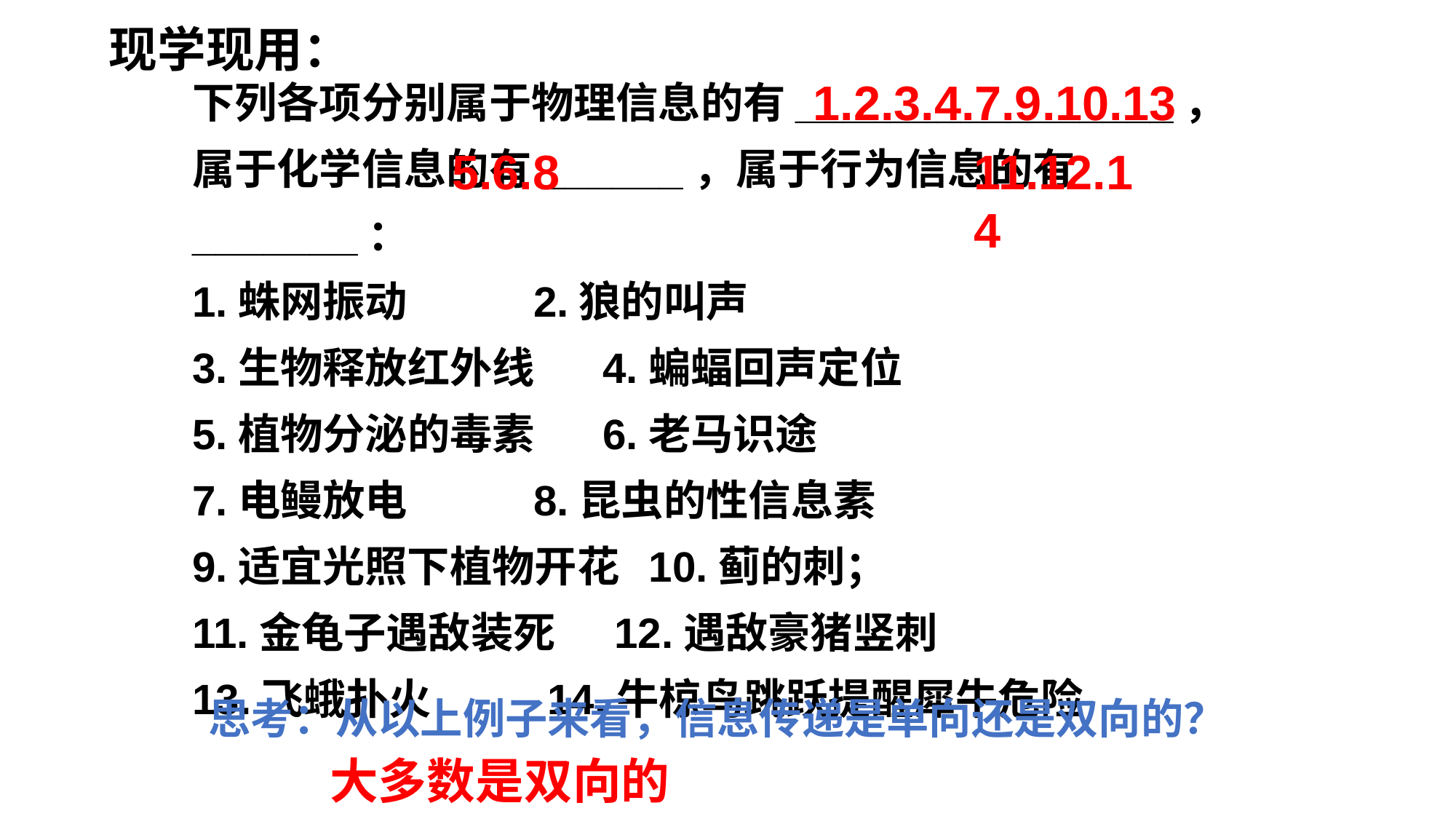

下列各项分别属于物理信息的有________________，属于化学信息的有______，属于行为信息的有_______：
1.蛛网振动            2.狼的叫声
3.生物释放红外线      4.蝙蝠回声定位
5.植物分泌的毒素      6.老马识途
7.电鳗放电            8.昆虫的性信息素
9.适宜光照下植物开花  10.蓟的刺；
11.金龟子遇敌装死     12.遇敌豪猪竖刺
13.飞蛾扑火           14.牛椋鸟跳跃提醒犀牛危险
现学现用：
1.2.3.4.7.9.10.13
5.6.8
11.12.14
思考：从以上例子来看，信息传递是单向还是双向的？
大多数是双向的